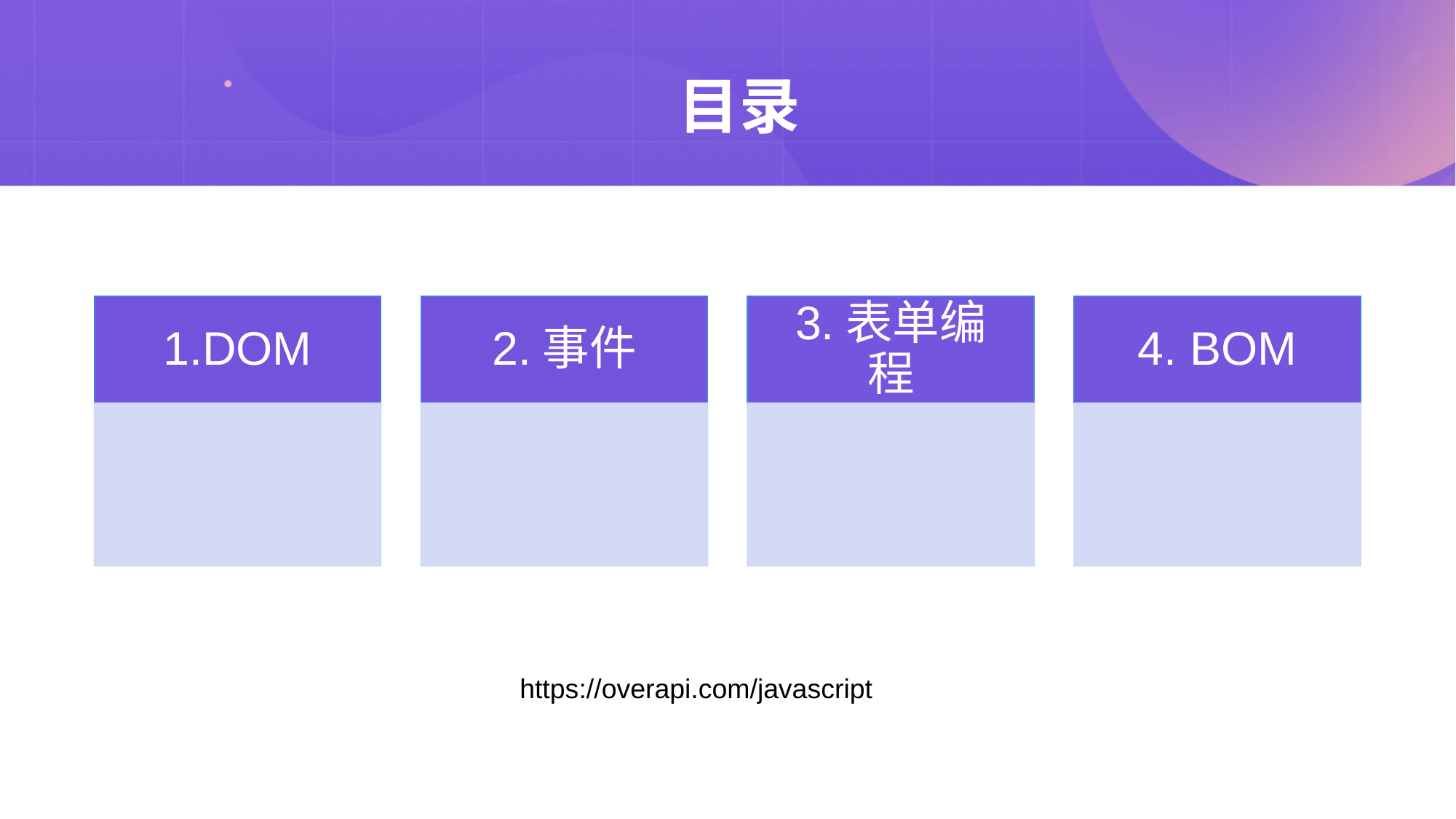

目录
1.DOM
2.事件
3.表单编程
4. BOM
https://overapi.com/javascript